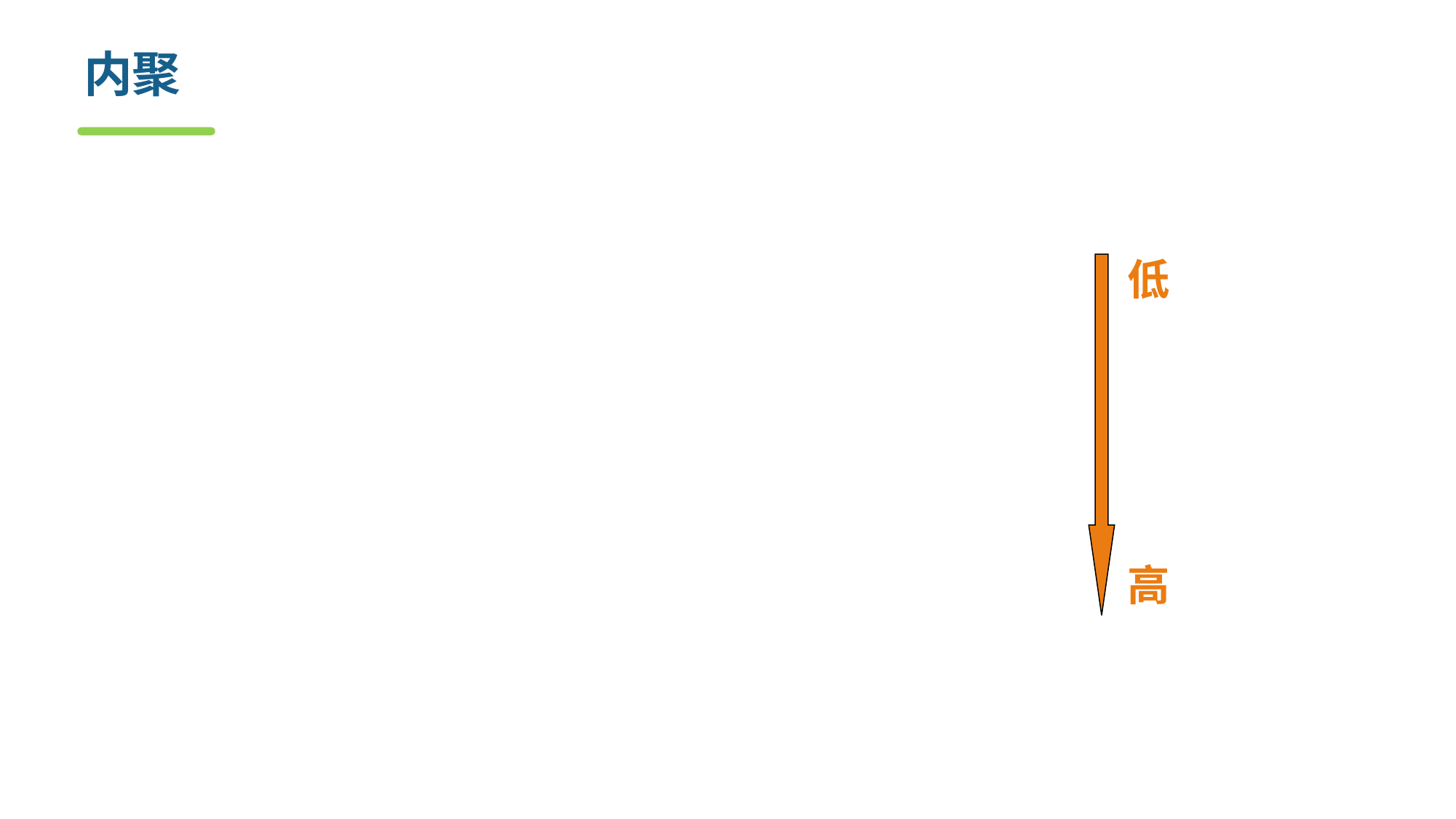

# 内聚
一般模块的内聚性分为七种类型：
1. 偶然内聚  coincidental cohesion
2. 逻辑内聚  logical cohesion
3. 时间内聚  temporal cohesion
4. 过程内聚  procedural cohesion
5. 通信内聚  communicational cohesion
6. 顺序内聚  sequential cohesion
7. 功能内聚  functional cohesion

确定内聚的精确级别是不必要的，重要的该是尽量争取高内聚和识别低内聚
低

高

17